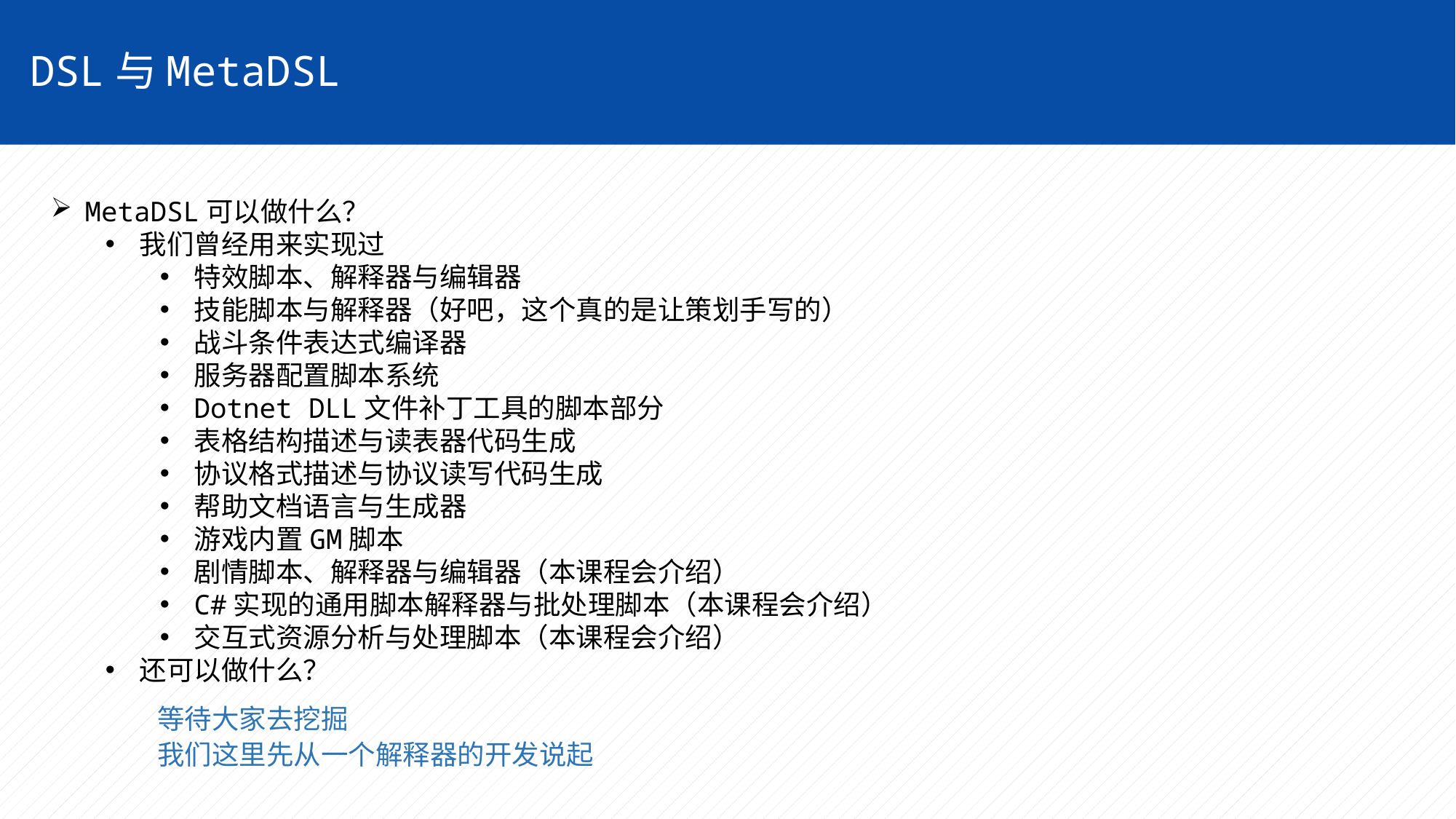

DSL与MetaDSL
MetaDSL可以做什么？
我们曾经用来实现过
特效脚本、解释器与编辑器
技能脚本与解释器（好吧，这个真的是让策划手写的）
战斗条件表达式编译器
服务器配置脚本系统
Dotnet DLL文件补丁工具的脚本部分
表格结构描述与读表器代码生成
协议格式描述与协议读写代码生成
帮助文档语言与生成器
游戏内置GM脚本
剧情脚本、解释器与编辑器（本课程会介绍）
C#实现的通用脚本解释器与批处理脚本（本课程会介绍）
交互式资源分析与处理脚本（本课程会介绍）
还可以做什么？
等待大家去挖掘
我们这里先从一个解释器的开发说起